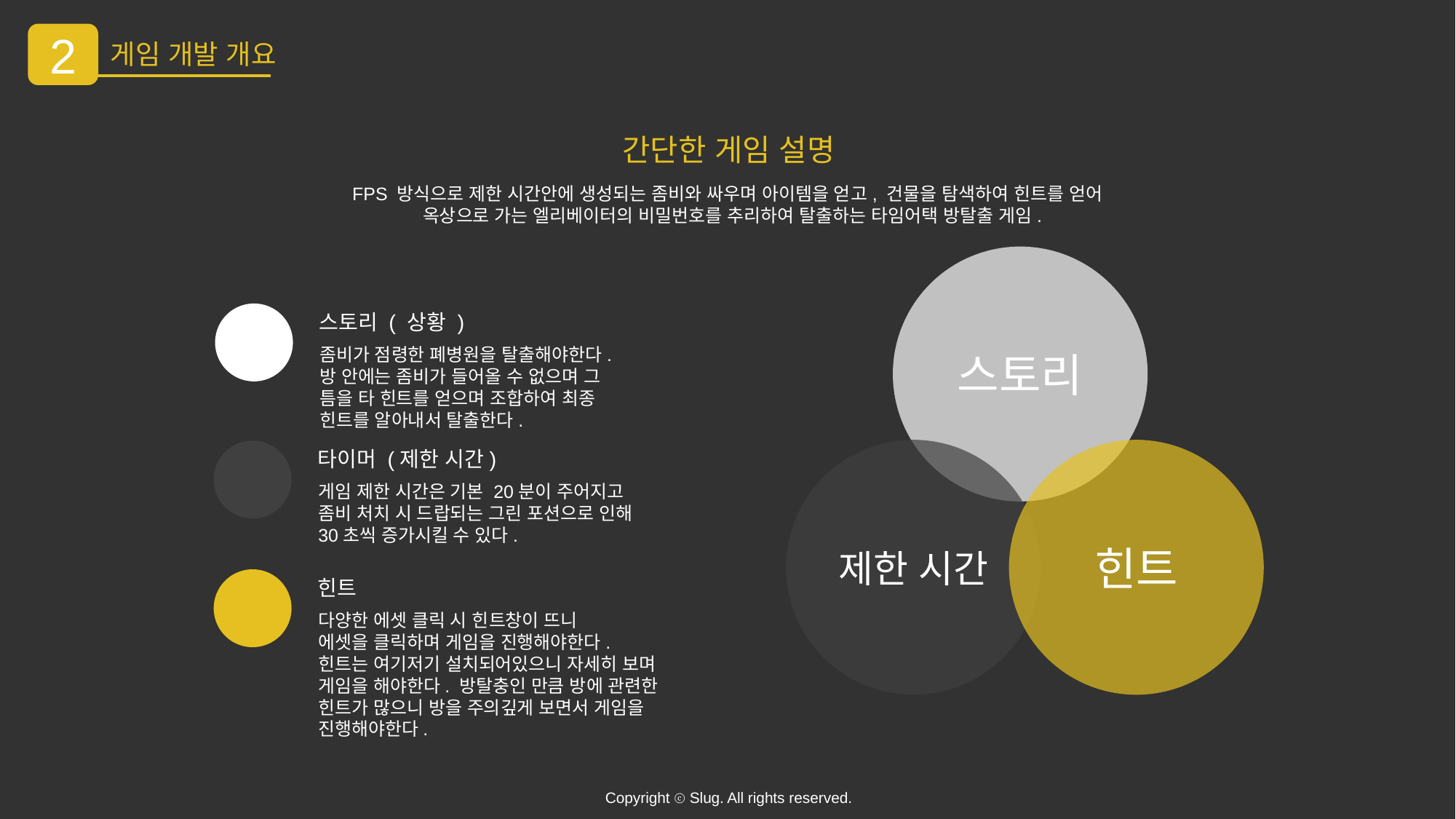

2
게임 개발 개요
간단한 게임 설명
FPS 방식으로 제한 시간안에 생성되는 좀비와 싸우며 아이템을 얻고, 건물을 탐색하여 힌트를 얻어
 옥상으로 가는 엘리베이터의 비밀번호를 추리하여 탈출하는 타임어택 방탈출 게임.
스토리

스토리 ( 상황 )
좀비가 점령한 폐병원을 탈출해야한다.
방 안에는 좀비가 들어올 수 없으며 그 틈을 타 힌트를 얻으며 조합하여 최종 힌트를 알아내서 탈출한다.
제한 시간
힌트

타이머 (제한 시간)
게임 제한 시간은 기본 20분이 주어지고
좀비 처치 시 드랍되는 그린 포션으로 인해 30초씩 증가시킬 수 있다.
힌트

다양한 에셋 클릭 시 힌트창이 뜨니
에셋을 클릭하며 게임을 진행해야한다.
힌트는 여기저기 설치되어있으니 자세히 보며
게임을 해야한다. 방탈충인 만큼 방에 관련한 힌트가 많으니 방을 주의깊게 보면서 게임을 진행해야한다.
Copyright ⓒ Slug. All rights reserved.